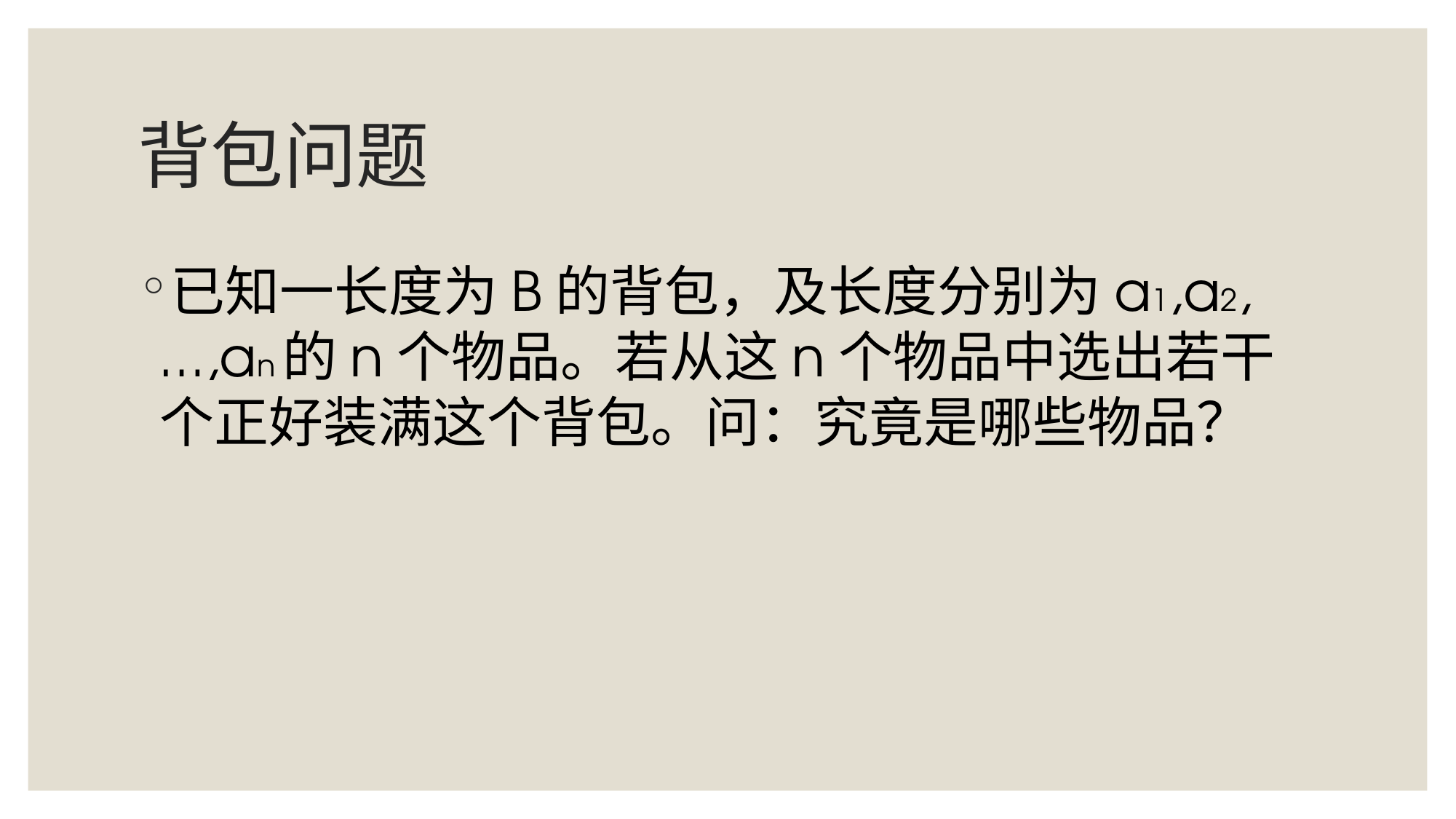

# 背包问题
已知一长度为B的背包，及长度分别为a1,a2,…,an的n个物品。若从这n个物品中选出若干个正好装满这个背包。问：究竟是哪些物品？